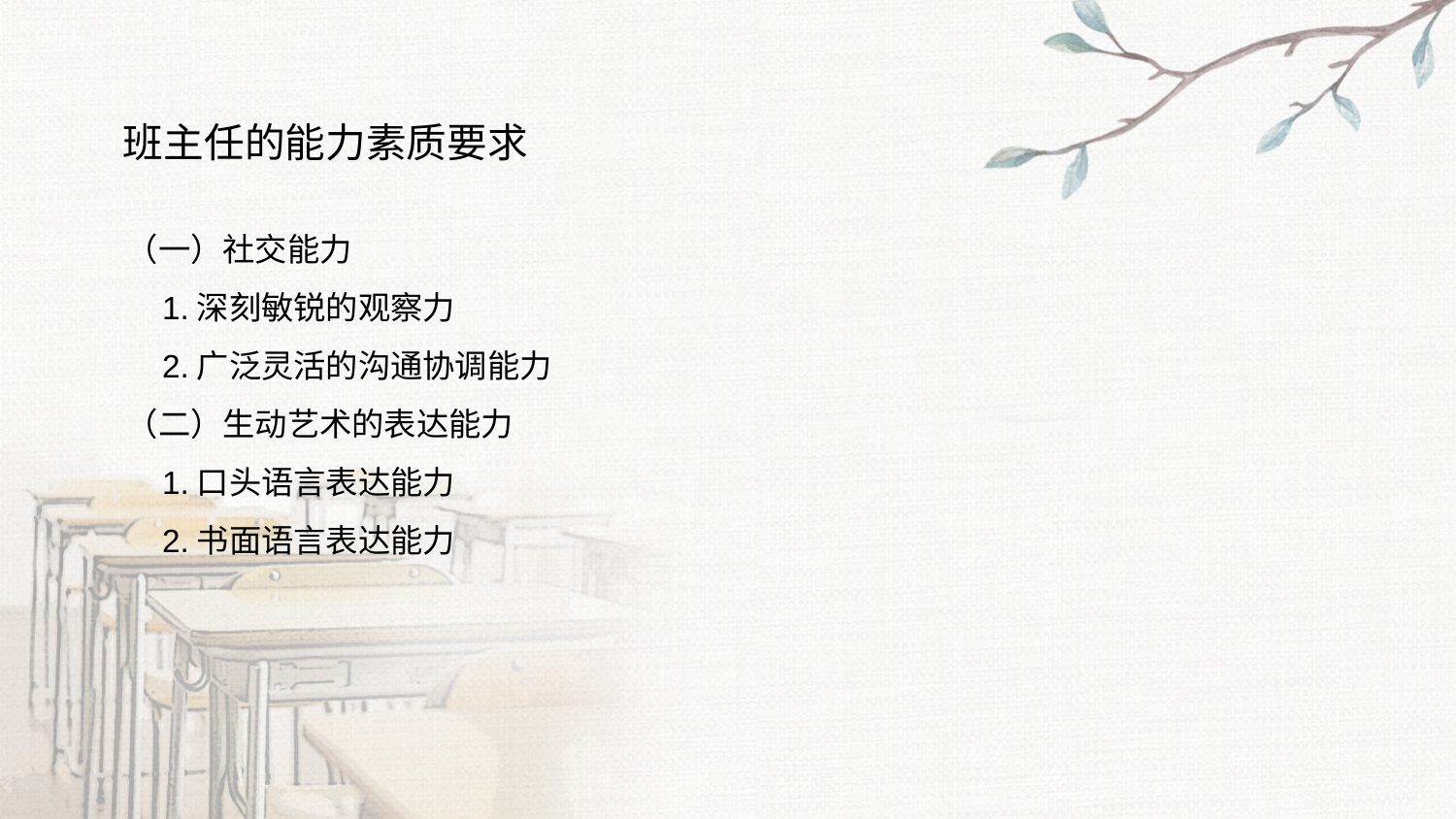

班主任的能力素质要求
（一）社交能力
    1.深刻敏锐的观察力
    2.广泛灵活的沟通协调能力
（二）生动艺术的表达能力
    1.口头语言表达能力
    2.书面语言表达能力